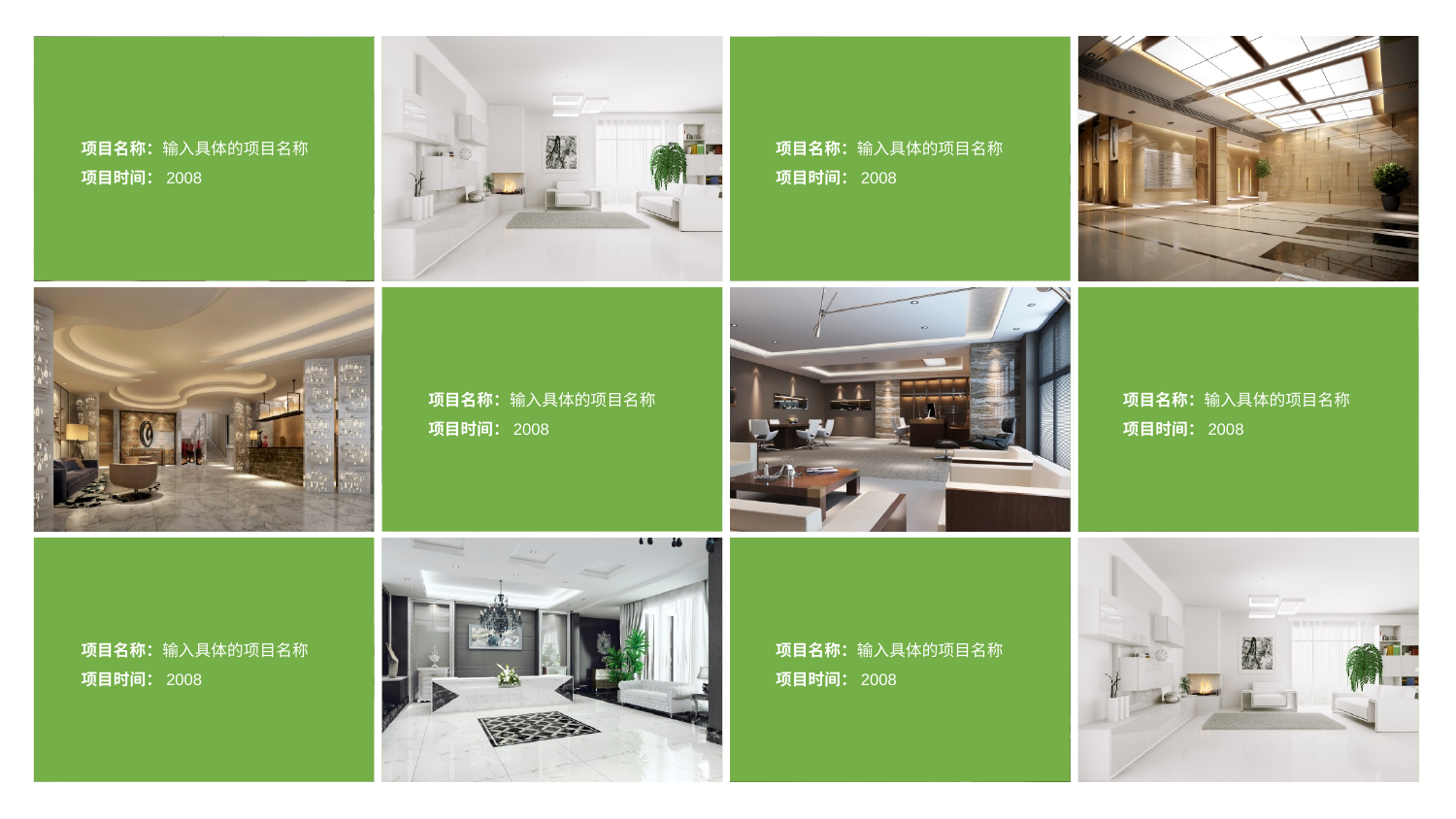

项目名称：输入具体的项目名称
项目时间：2008
项目名称：输入具体的项目名称
项目时间：2008

项目名称：输入具体的项目名称
项目时间：2008
项目名称：输入具体的项目名称
项目时间：2008

项目名称：输入具体的项目名称
项目时间：2008
项目名称：输入具体的项目名称
项目时间：2008

项目名称：输入具体的项目名称
项目时间：2008

项目名称：输入具体的项目名称
项目时间：2008

项目名称：输入具体的项目名称
项目时间：2008

项目名称：输入具体的项目名称
项目时间：2008

项目名称：输入具体的项目名称
项目时间：2008

项目名称：输入具体的项目名称
项目时间：2008